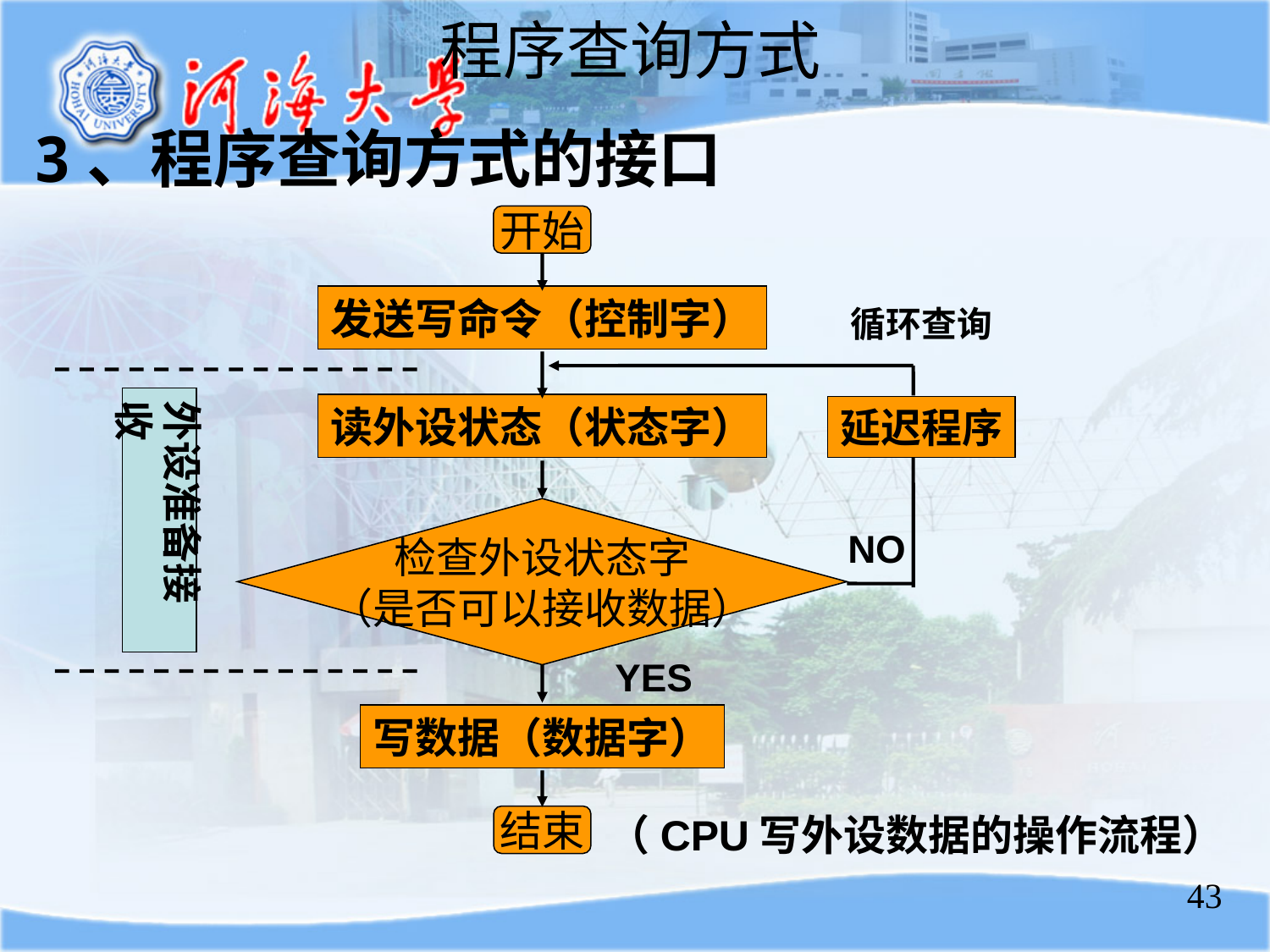

程序查询方式
3、程序查询方式的接口
开始

发送写命令（控制字）
循环查询

读外设状态（状态字）
延迟程序

检查外设状态字
（是否可以接收数据）
NO

YES

写数据（数据字）

结束

外设准备接收

（CPU写外设数据的操作流程）
43